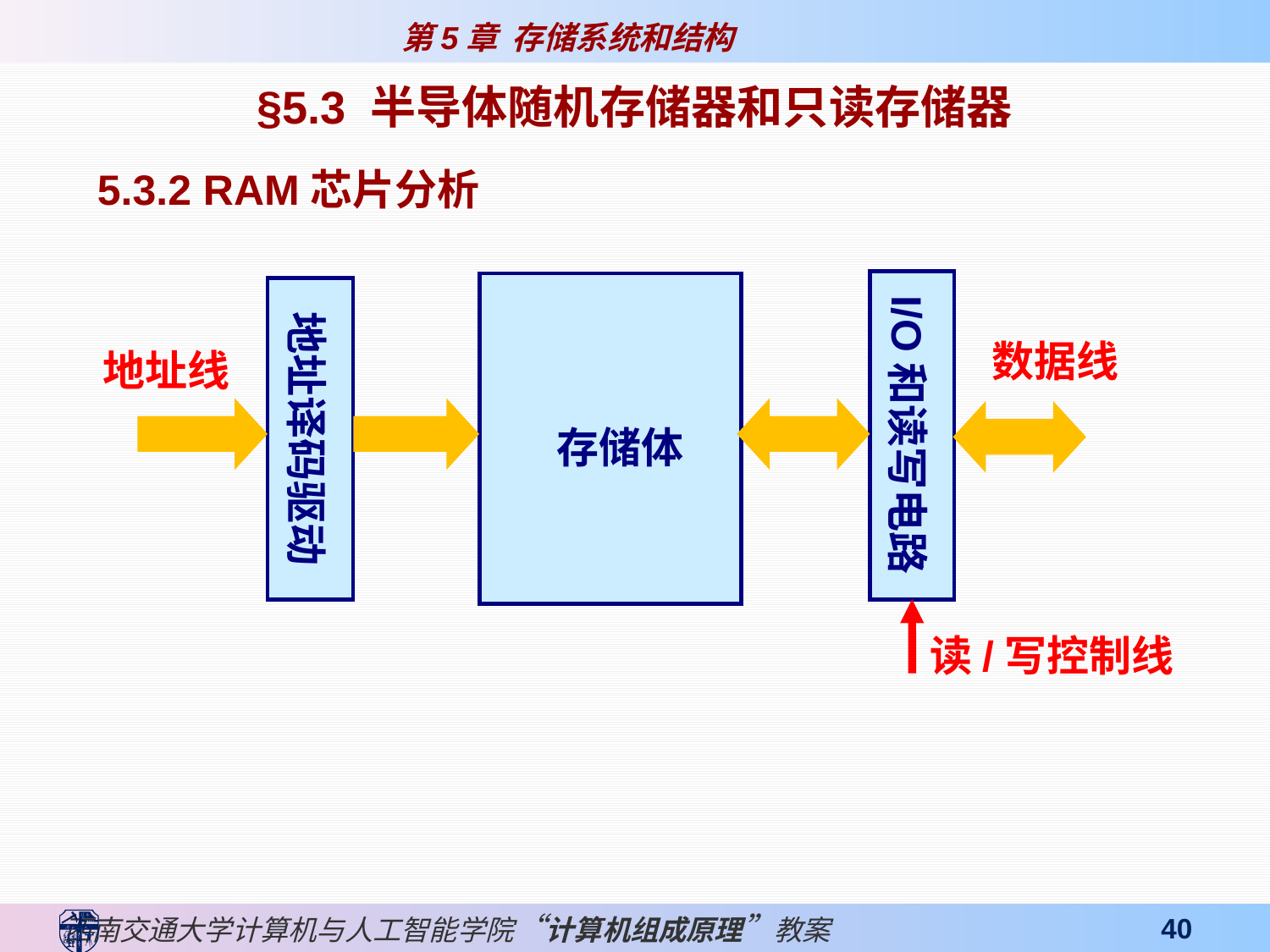

§5.3 半导体随机存储器和只读存储器
5.3.2 RAM芯片分析
I/O和读写电路
 存储体
地址译码驱动
数据线
地址线

读/写控制线